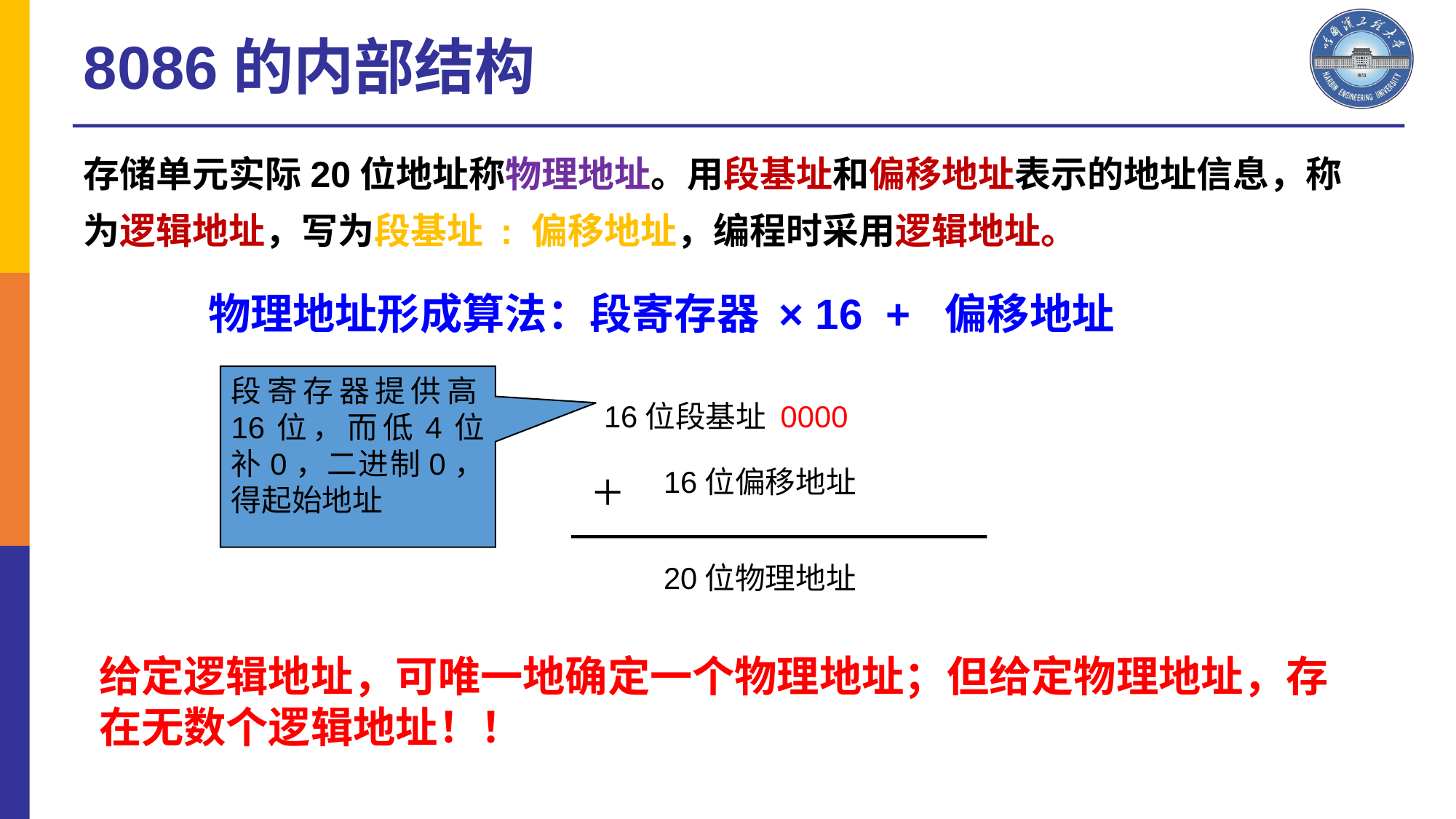

8086的内部结构
存储单元实际20位地址称物理地址。用段基址和偏移地址表示的地址信息，称为逻辑地址，写为段基址 : 偏移地址，编程时采用逻辑地址。
物理地址形成算法：段寄存器 × 16  +  偏移地址
段寄存器提供高16位，而低4位补0，二进制0，得起始地址
16位段基址 0000
+
16位偏移地址

20位物理地址
给定逻辑地址，可唯一地确定一个物理地址；但给定物理地址，存在无数个逻辑地址！！